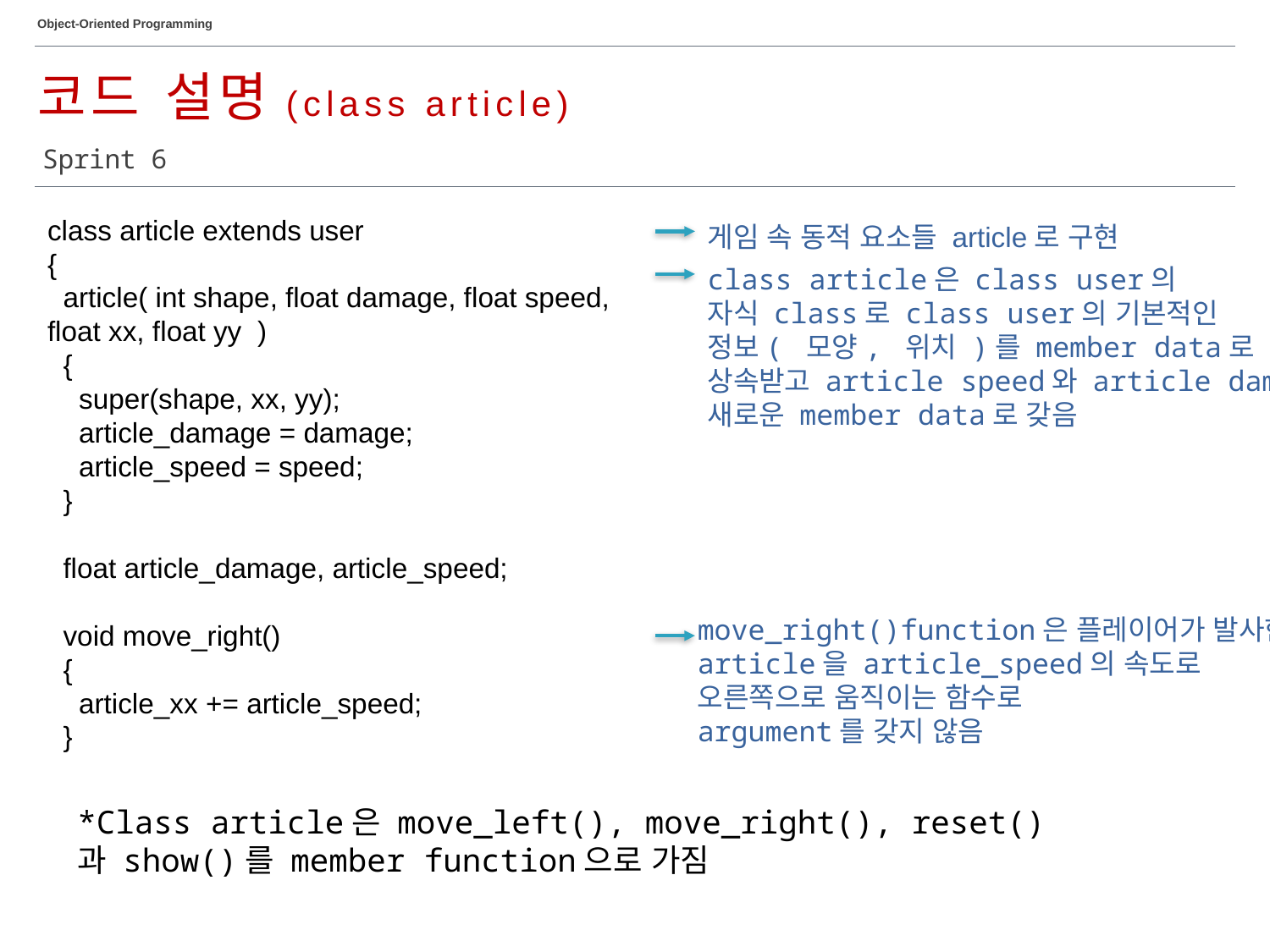

Object-Oriented Programming
코드 설명(class article)
Sprint 6
class article extends user
{
  article( int shape, float damage, float speed, float xx, float yy  )
  {
    super(shape, xx, yy);
    article_damage = damage;
    article_speed = speed;
  }

  float article_damage, article_speed;

  void move_right()
  {
    article_xx += article_speed;
  }
게임 속 동적 요소들 article로 구현
class article은 class user의
자식 class로 class user의 기본적인
정보( 모양, 위치 )를 member data로
상속받고 article speed와 article damage
새로운 member data로 갖음
move_right()function은 플레이어가 발사한 article을 article_speed의 속도로
오른쪽으로 움직이는 함수로
argument를 갖지 않음
*Class article은 move_left(), move_right(), reset()과 show()를 member function으로 가짐